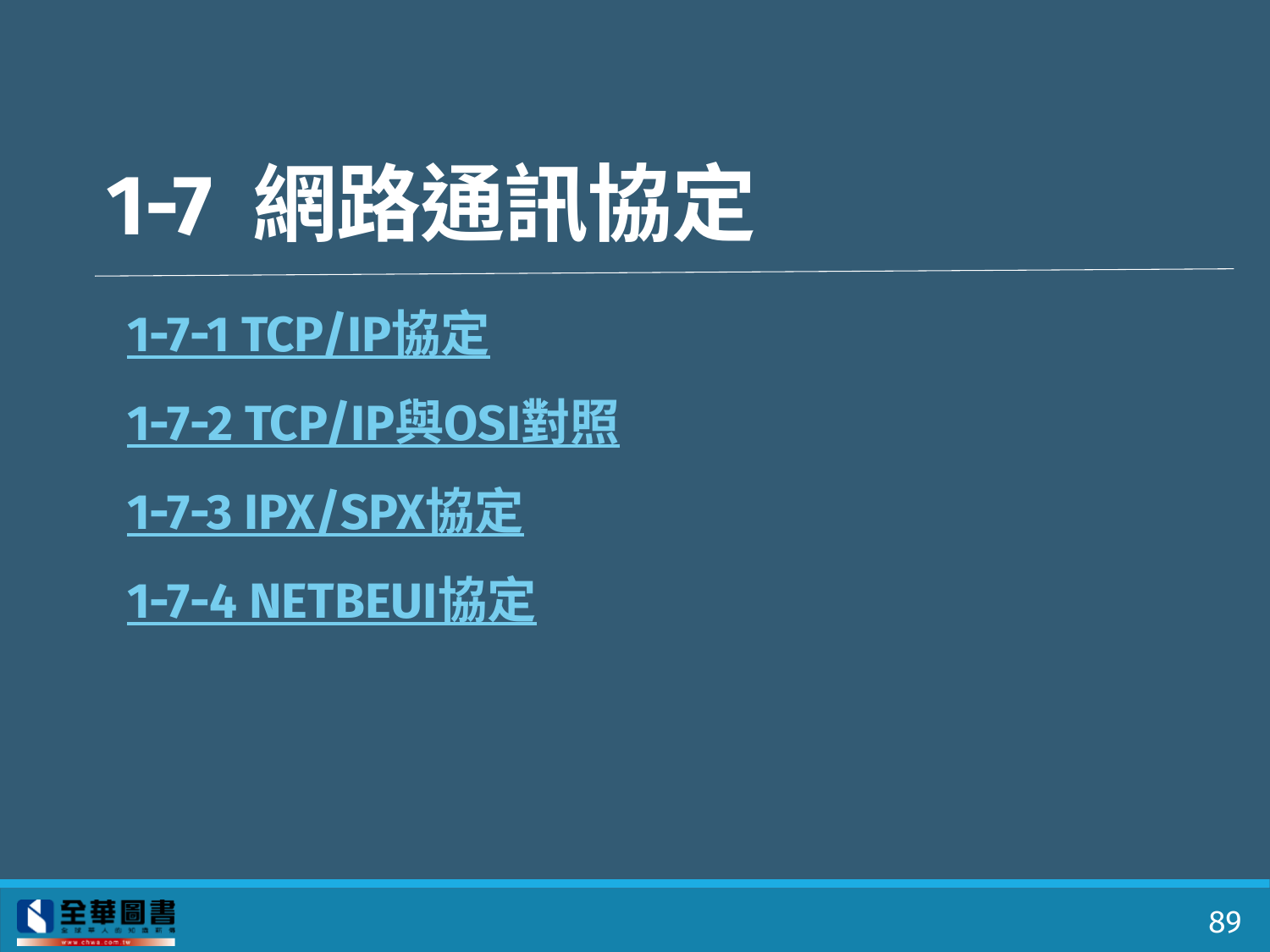

# 1-7 網路通訊協定
1-7-1 TCP/IP協定
1-7-2 TCP/IP與OSI對照
1-7-3 IPX/SPX協定
1-7-4 NetBEUI協定
89